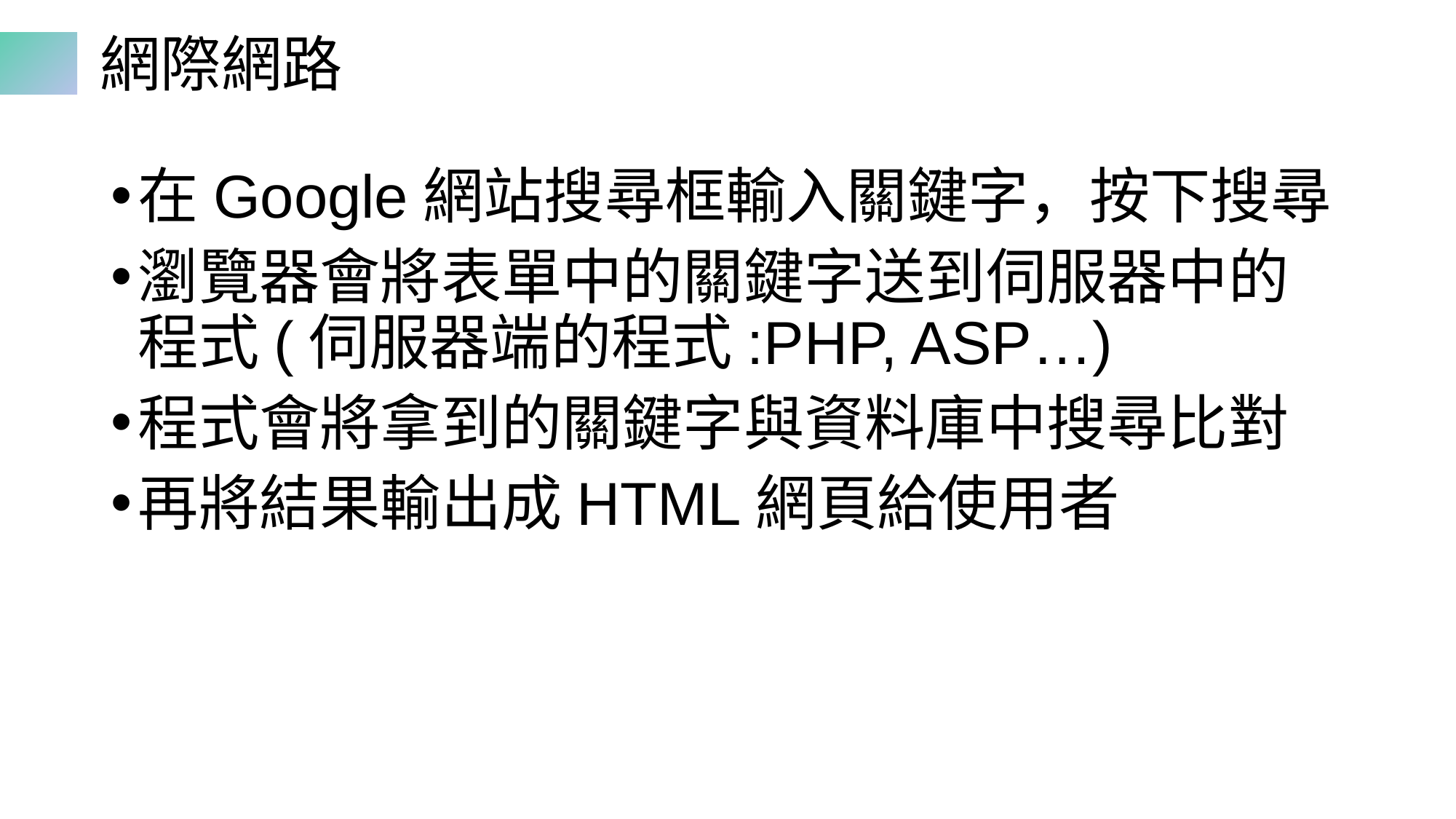

# 網際網路
在Google網站搜尋框輸入關鍵字，按下搜尋
瀏覽器會將表單中的關鍵字送到伺服器中的程式(伺服器端的程式:PHP, ASP…)
程式會將拿到的關鍵字與資料庫中搜尋比對
再將結果輸出成HTML網頁給使用者